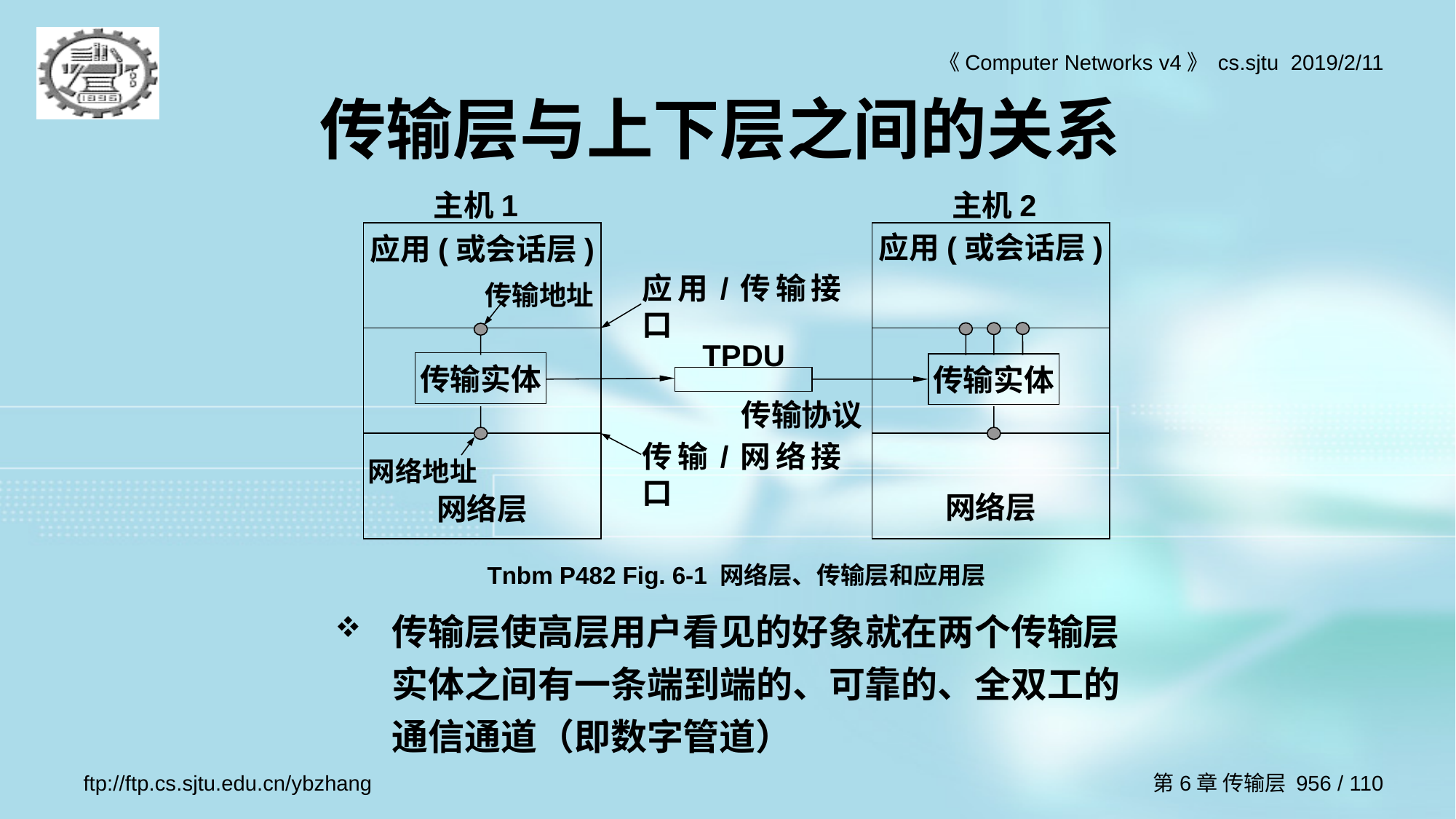

# 传输层与上下层之间的关系
主机1
主机2
应用(或会话层)
应用(或会话层)
应用/传输接口
传输地址

TPDU
传输实体
传输实体

传输协议

网络地址
网络层

传输/网络接口
网络层

Tnbm P482 Fig. 6-1 网络层、传输层和应用层
传输层使高层用户看见的好象就在两个传输层实体之间有一条端到端的、可靠的、全双工的通信通道（即数字管道）